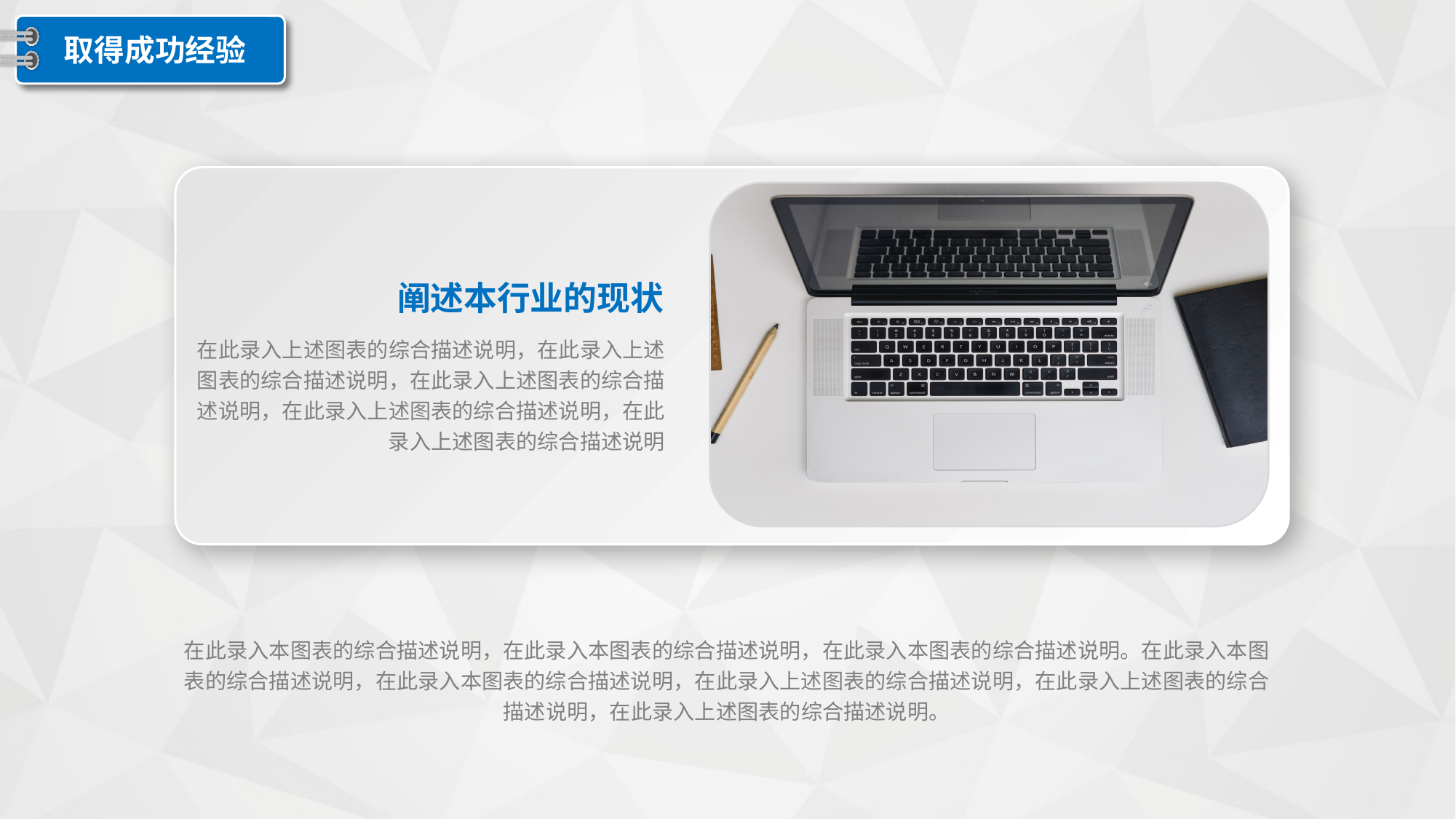

取得成功经验

阐述本行业的现状
在此录入上述图表的综合描述说明，在此录入上述图表的综合描述说明，在此录入上述图表的综合描述说明，在此录入上述图表的综合描述说明，在此录入上述图表的综合描述说明
在此录入本图表的综合描述说明，在此录入本图表的综合描述说明，在此录入本图表的综合描述说明。在此录入本图表的综合描述说明，在此录入本图表的综合描述说明，在此录入上述图表的综合描述说明，在此录入上述图表的综合描述说明，在此录入上述图表的综合描述说明。